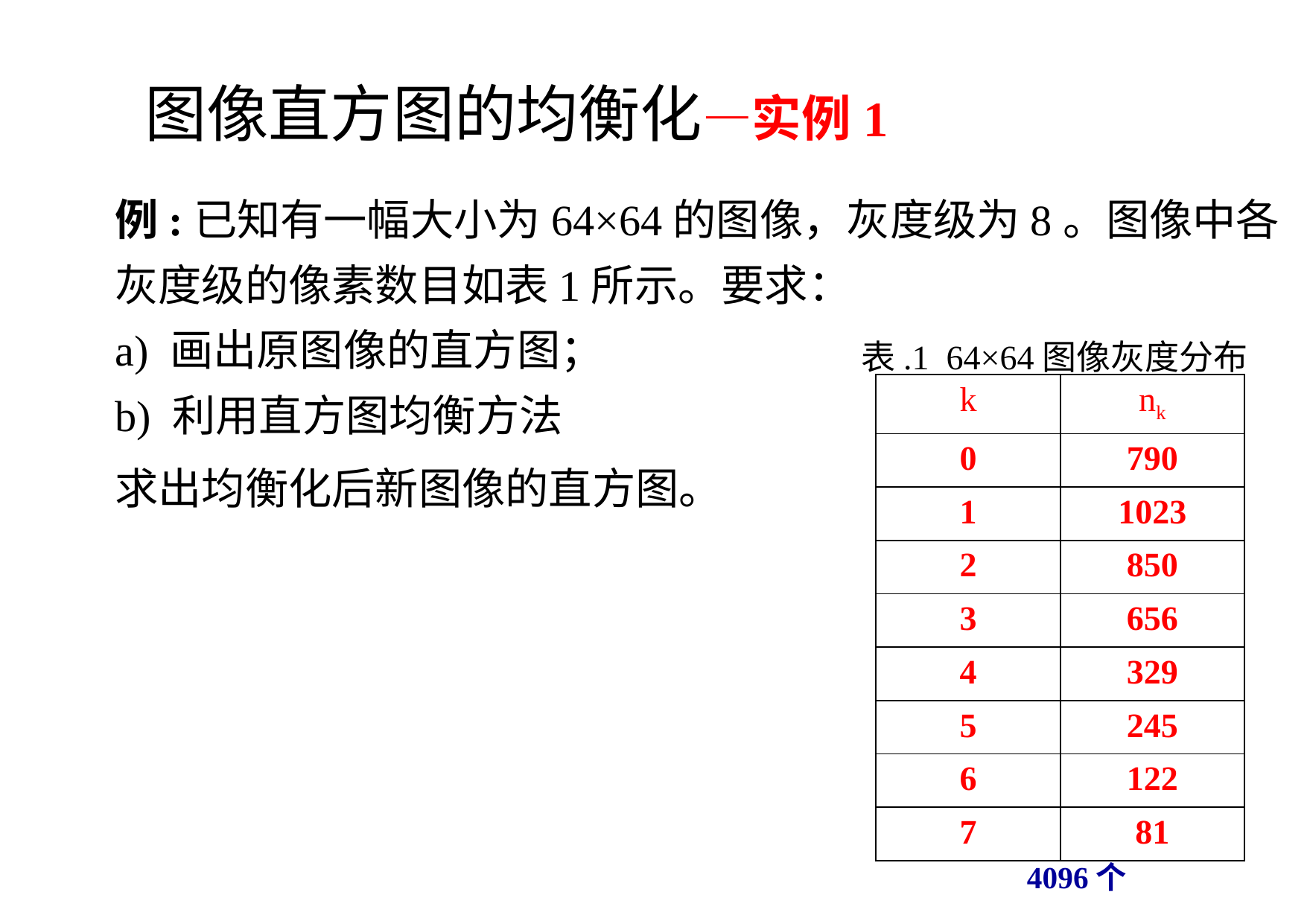

图像直方图的均衡化—实例1
例:已知有一幅大小为64×64的图像，灰度级为8。图像中各灰度级的像素数目如表1所示。要求：
a) 画出原图像的直方图；
b) 利用直方图均衡方法
求出均衡化后新图像的直方图。
表.1  64×64图像灰度分布
| k | nk |
| --- | --- |
| 0 | 790 |
| 1 | 1023 |
| 2 | 850 |
| 3 | 656 |
| 4 | 329 |
| 5 | 245 |
| 6 | 122 |
| 7 | 81 |
4096个